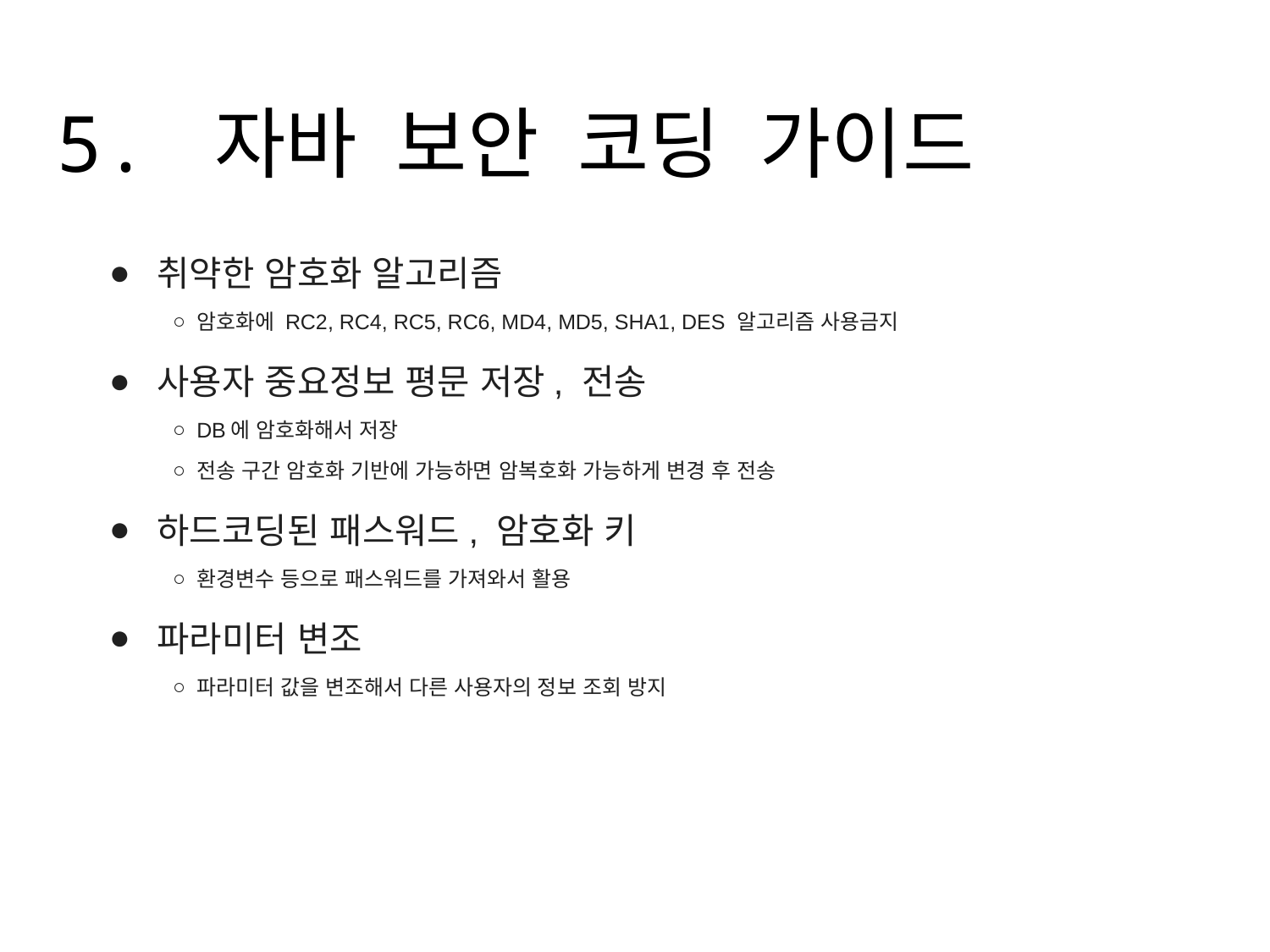

# 5. 자바 보안 코딩 가이드
취약한 암호화 알고리즘
암호화에 RC2, RC4, RC5, RC6, MD4, MD5, SHA1, DES 알고리즘 사용금지
사용자 중요정보 평문 저장, 전송
DB에 암호화해서 저장
전송 구간 암호화 기반에 가능하면 암복호화 가능하게 변경 후 전송
하드코딩된 패스워드, 암호화 키
환경변수 등으로 패스워드를 가져와서 활용
파라미터 변조
파라미터 값을 변조해서 다른 사용자의 정보 조회 방지